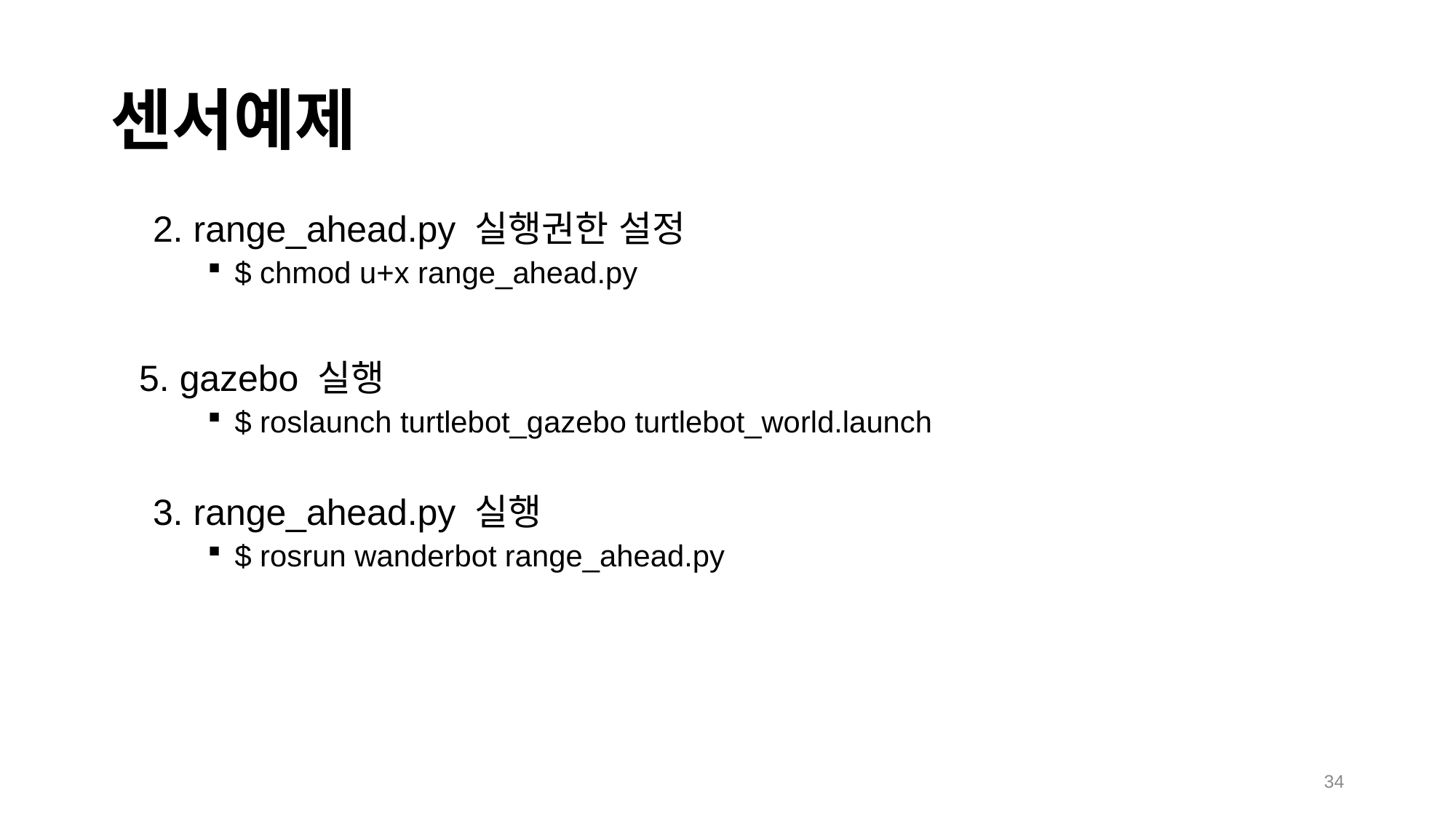

# 센서예제
2. range_ahead.py 실행권한 설정
$ chmod u+x range_ahead.py

    5. gazebo 실행
$ roslaunch turtlebot_gazebo turtlebot_world.launch

3. range_ahead.py 실행
$ rosrun wanderbot range_ahead.py
34